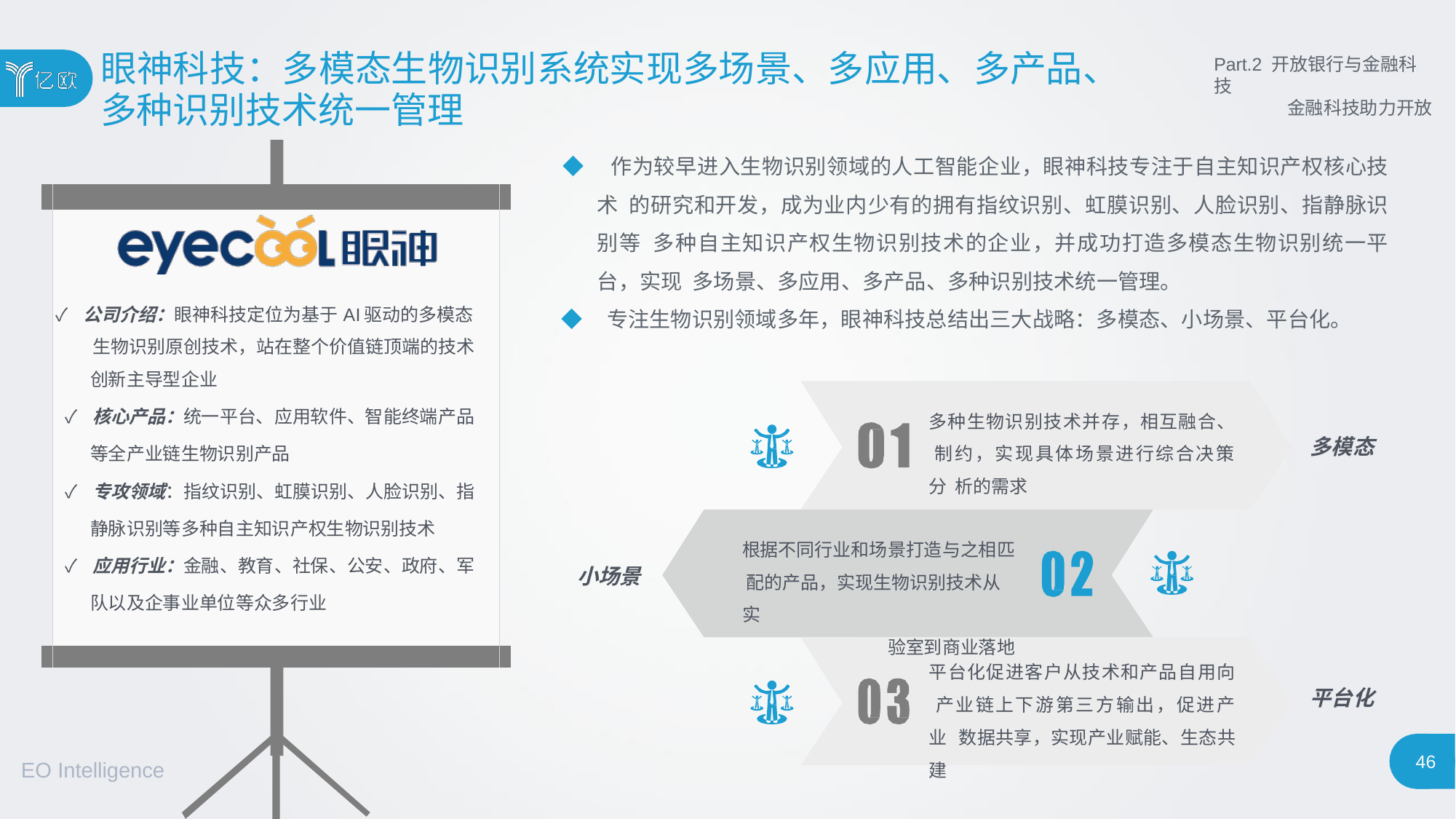

# 眼神科技：多模态生物识别系统实现多场景、多应用、多产品、
多种识别技术统一管理
Part.2 开放银行与金融科技
金融科技助力开放

◆ 作为较早进入生物识别领域的人工智能企业，眼神科技专注于自主知识产权核心技术  的研究和开发，成为业内少有的拥有指纹识别、虹膜识别、人脸识别、指静脉识别等  多种自主知识产权生物识别技术的企业，并成功打造多模态生物识别统一平台，实现  多场景、多应用、多产品、多种识别技术统一管理。
◆ 专注生物识别领域多年，眼神科技总结出三大战略：多模态、小场景、平台化。
|  |  |  |
| --- | --- | --- |
|  | ✓ 公司介绍：眼神科技定位为基于AI驱动的多模态 |  |
|  | 生物识别原创技术，站在整个价值链顶端的技术 |  |
|  | 创新主导型企业 |  |
|  | ✓ 核心产品：统一平台、应用软件、智能终端产品 |  |
|  | 等全产业链生物识别产品 |  |
|  | ✓ 专攻领域：指纹识别、虹膜识别、人脸识别、指 |  |
|  | 静脉识别等多种自主知识产权生物识别技术 |  |
|  | ✓ 应用行业：金融、教育、社保、公安、政府、军 |  |
|  | 队以及企事业单位等众多行业 |  |
|  |  |  |

多种生物识别技术并存，相互融合、  制约，实现具体场景进行综合决策分  析的需求

多模态

根据不同行业和场景打造与之相匹  配的产品，实现生物识别技术从实
验室到商业落地

小场景

平台化促进客户从技术和产品自用向  产业链上下游第三方输出，促进产业  数据共享，实现产业赋能、生态共建

平台化
46
EO Intelligence